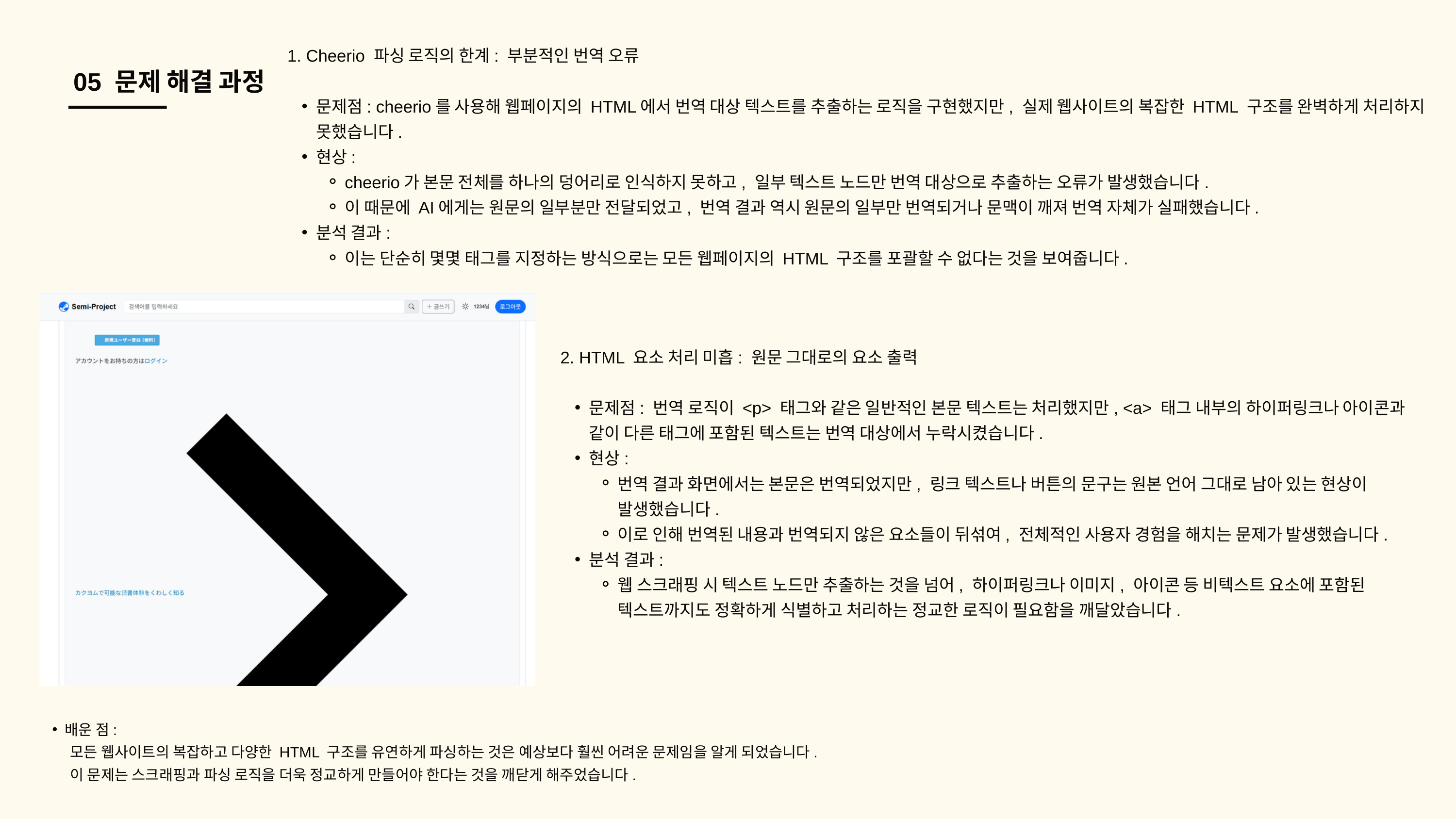

1. Cheerio 파싱 로직의 한계: 부분적인 번역 오류

문제점: cheerio를 사용해 웹페이지의 HTML에서 번역 대상 텍스트를 추출하는 로직을 구현했지만, 실제 웹사이트의 복잡한 HTML 구조를 완벽하게 처리하지 못했습니다.
현상:
cheerio가 본문 전체를 하나의 덩어리로 인식하지 못하고, 일부 텍스트 노드만 번역 대상으로 추출하는 오류가 발생했습니다.
이 때문에 AI에게는 원문의 일부분만 전달되었고, 번역 결과 역시 원문의 일부만 번역되거나 문맥이 깨져 번역 자체가 실패했습니다.
분석 결과:
이는 단순히 몇몇 태그를 지정하는 방식으로는 모든 웹페이지의 HTML 구조를 포괄할 수 없다는 것을 보여줍니다.

05 문제 해결 과정

2. HTML 요소 처리 미흡: 원문 그대로의 요소 출력

문제점: 번역 로직이 <p> 태그와 같은 일반적인 본문 텍스트는 처리했지만, <a> 태그 내부의 하이퍼링크나 아이콘과 같이 다른 태그에 포함된 텍스트는 번역 대상에서 누락시켰습니다.
현상:
번역 결과 화면에서는 본문은 번역되었지만, 링크 텍스트나 버튼의 문구는 원본 언어 그대로 남아 있는 현상이 발생했습니다.
이로 인해 번역된 내용과 번역되지 않은 요소들이 뒤섞여, 전체적인 사용자 경험을 해치는 문제가 발생했습니다.
분석 결과:
웹 스크래핑 시 텍스트 노드만 추출하는 것을 넘어, 하이퍼링크나 이미지, 아이콘 등 비텍스트 요소에 포함된 텍스트까지도 정확하게 식별하고 처리하는 정교한 로직이 필요함을 깨달았습니다.

배운 점:
        모든 웹사이트의 복잡하고 다양한 HTML 구조를 유연하게 파싱하는 것은 예상보다 훨씬 어려운 문제임을 알게 되었습니다.
        이 문제는 스크래핑과 파싱 로직을 더욱 정교하게 만들어야 한다는 것을 깨닫게 해주었습니다.